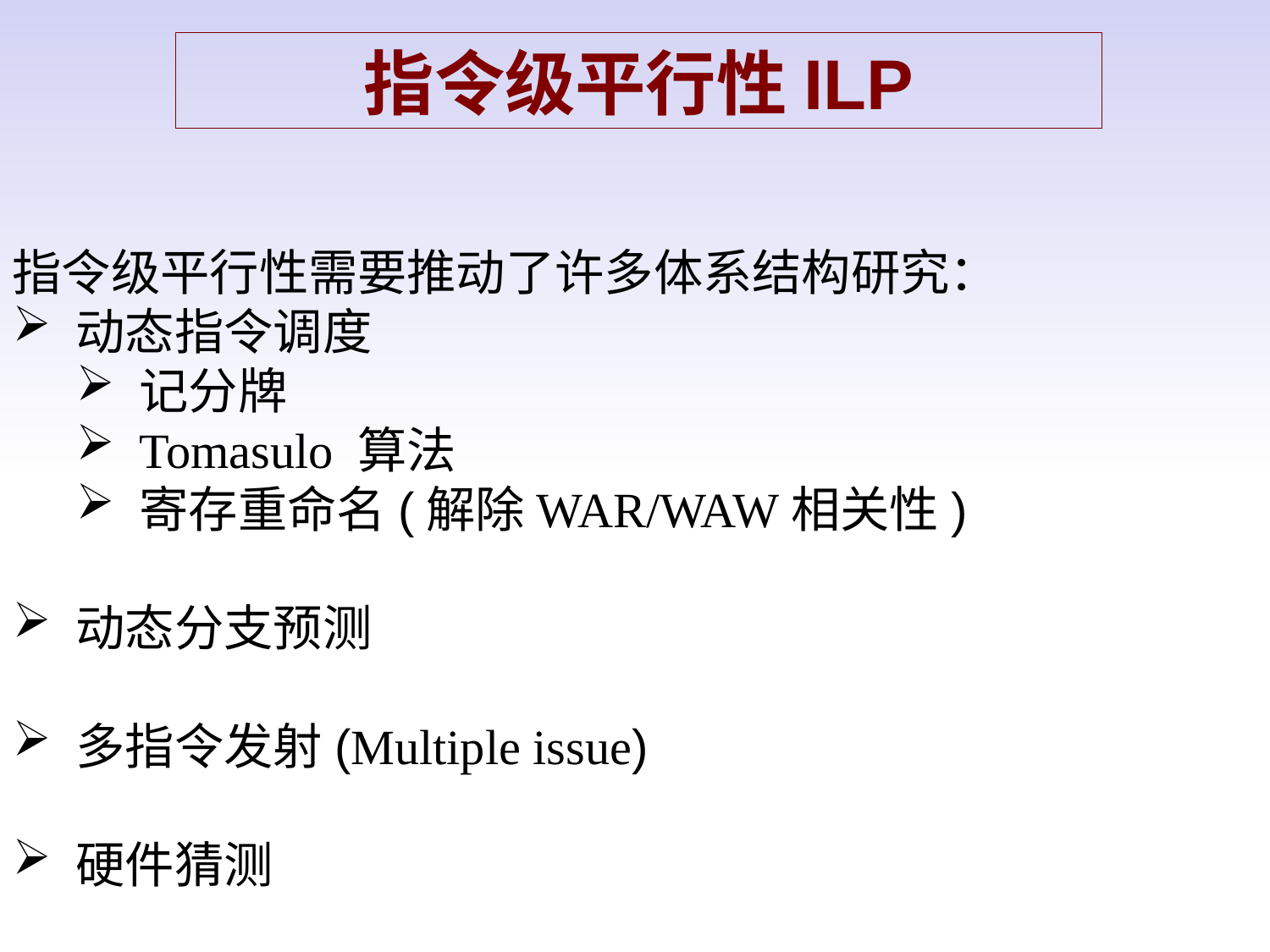

指令级平行性ILP
指令级平行性需要推动了许多体系结构研究：
动态指令调度
记分牌
Tomasulo 算法
寄存重命名(解除WAR/WAW相关性)

动态分支预测

多指令发射(Multiple issue)

硬件猜测